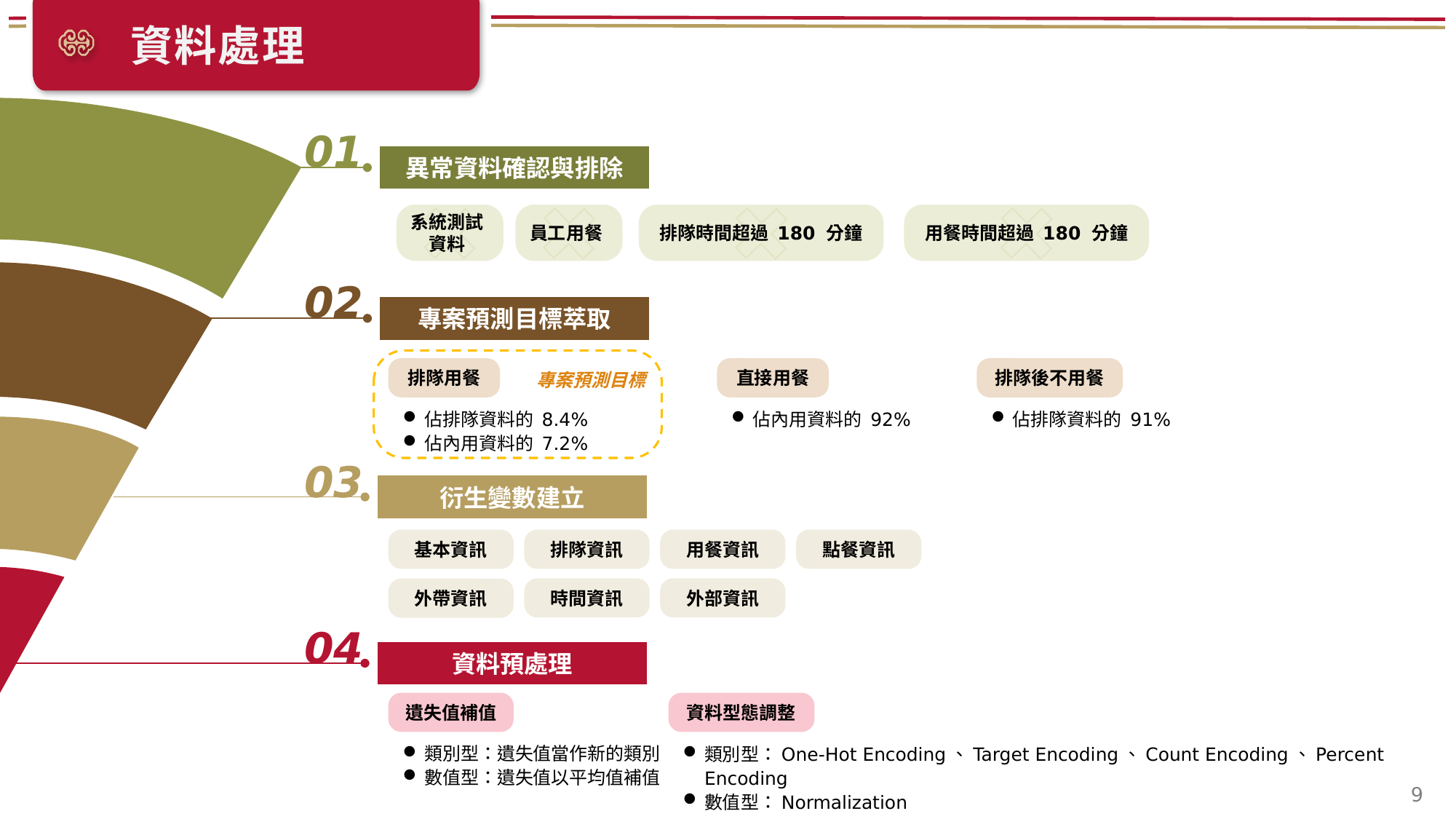

資料處理

01
異常資料確認與排除

系統測試資料

員工用餐

排隊時間超過 180 分鐘

用餐時間超過 180 分鐘

02
專案預測目標萃取

排隊用餐
直接用餐
排隊後不用餐
專案預測目標
佔排隊資料的 8.4%
佔內用資料的 7.2%
佔內用資料的 92%
佔排隊資料的 91%

03
衍生變數建立
基本資訊
排隊資訊
用餐資訊
點餐資訊

時間資訊
外部資訊
外帶資訊
04
資料預處理
遺失值補值
資料型態調整
類別型：遺失值當作新的類別
數值型：遺失值以平均值補值
類別型：One-Hot Encoding、Target Encoding、Count Encoding、Percent Encoding
數值型：Normalization
9